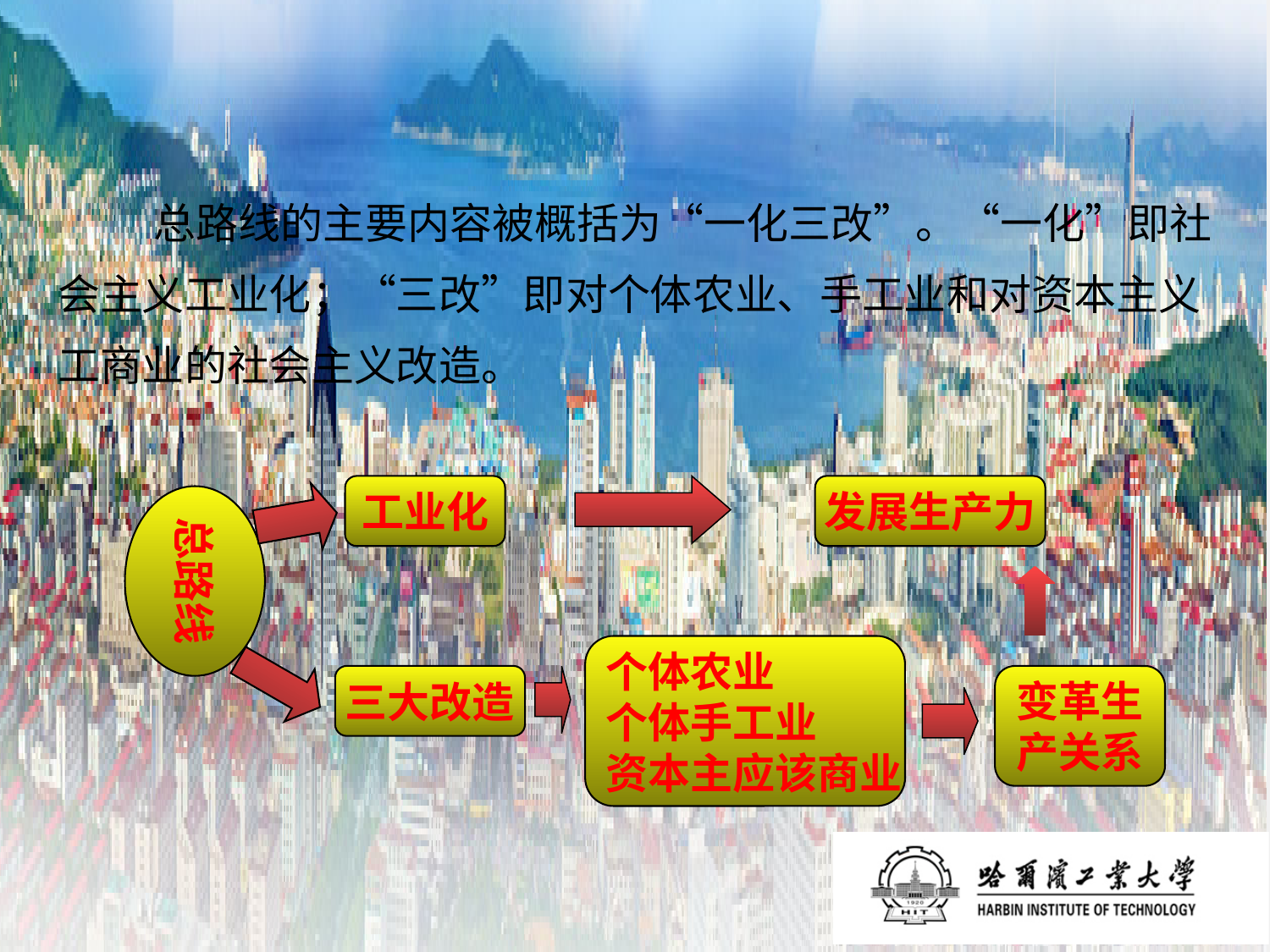

总路线的主要内容被概括为“一化三改”。“一化”即社会主义工业化；“三改”即对个体农业、手工业和对资本主义工商业的社会主义改造。
工业化

发展生产力
总路线

个体农业
个体手工业
资本主应该商业

三大改造

变革生产关系